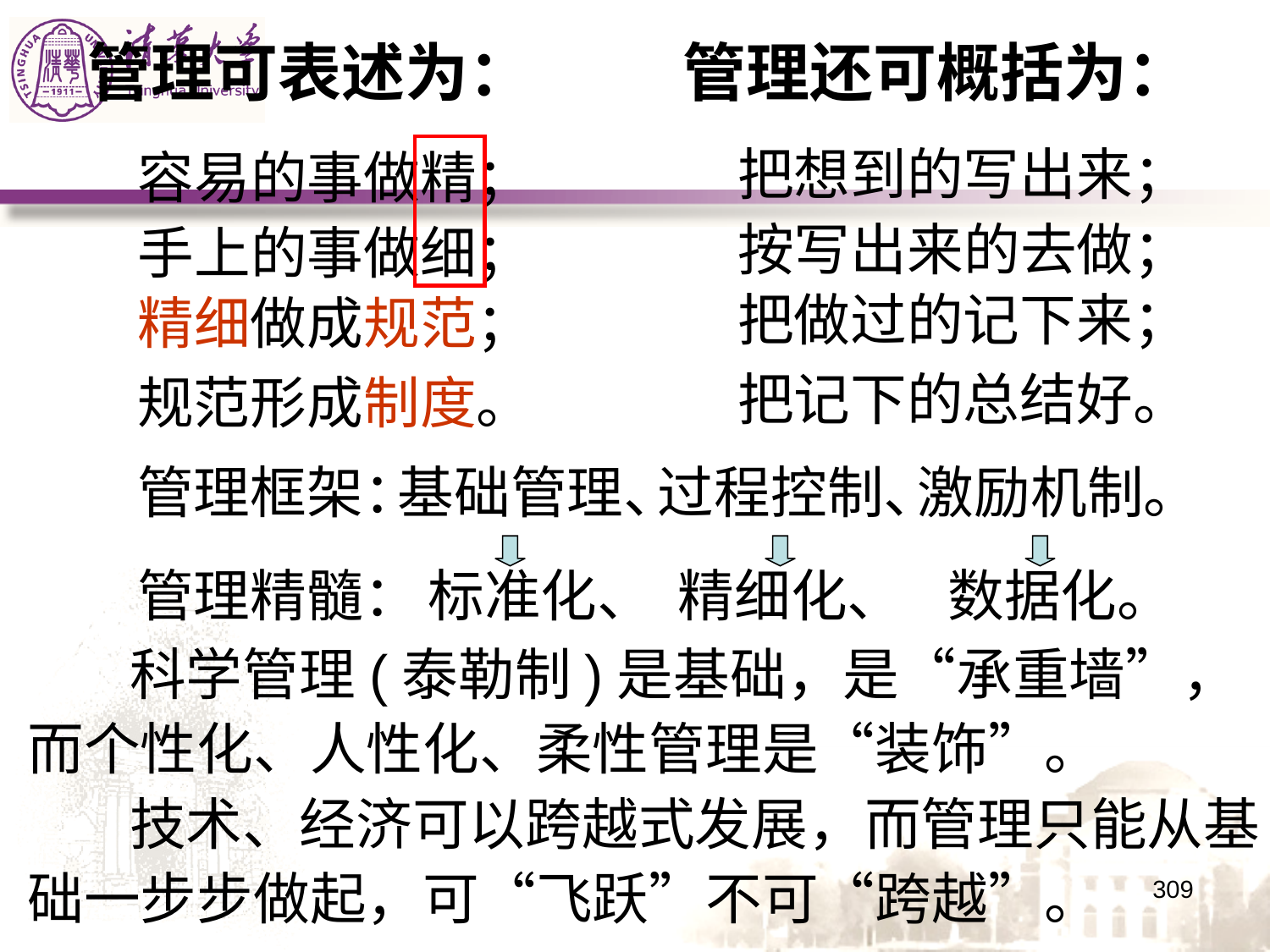

管理可表述为：
管理还可概括为：
把想到的写出来；
容易的事做精；

按写出来的去做；
手上的事做细；
把做过的记下来；
精细做成规范；
把记下的总结好。
规范形成制度。
管理框架：
基础管理、
过程控制、
激励机制。

管理精髓：
标准化、
精细化、
数据化。
       科学管理(泰勒制)是基础，是“承重墙”，而个性化、人性化、柔性管理是“装饰”。
       技术、经济可以跨越式发展，而管理只能从基础一步步做起，可“飞跃”不可“跨越”。
309